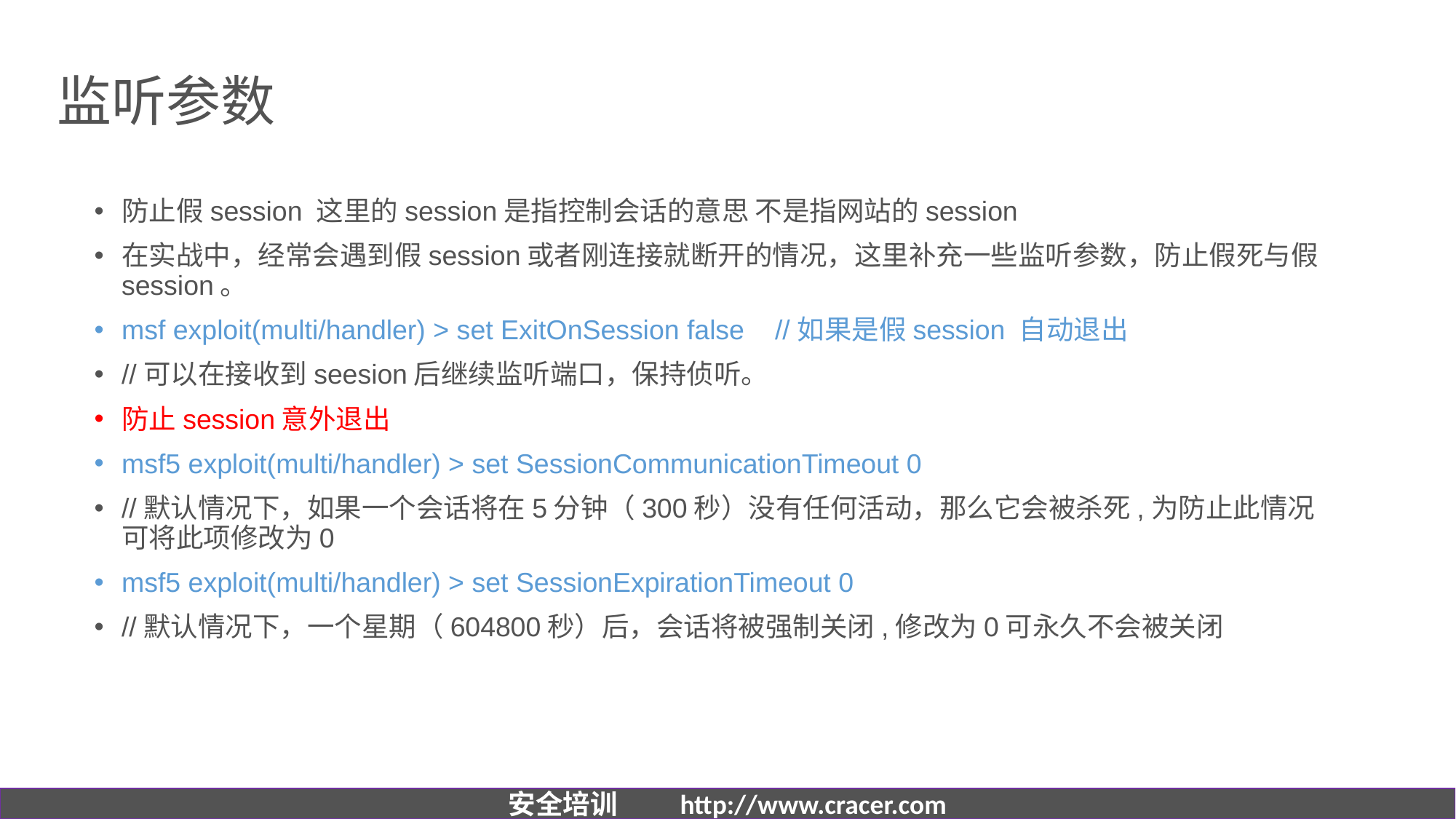

# 监听参数
防止假session 这里的session是指控制会话的意思 不是指网站的session
在实战中，经常会遇到假session或者刚连接就断开的情况，这里补充一些监听参数，防止假死与假session。
msf exploit(multi/handler) > set ExitOnSession false    //如果是假session 自动退出
//可以在接收到seesion后继续监听端口，保持侦听。
防止session意外退出
msf5 exploit(multi/handler) > set SessionCommunicationTimeout 0
//默认情况下，如果一个会话将在5分钟（300秒）没有任何活动，那么它会被杀死,为防止此情况可将此项修改为0
msf5 exploit(multi/handler) > set SessionExpirationTimeout 0
//默认情况下，一个星期（604800秒）后，会话将被强制关闭,修改为0可永久不会被关闭